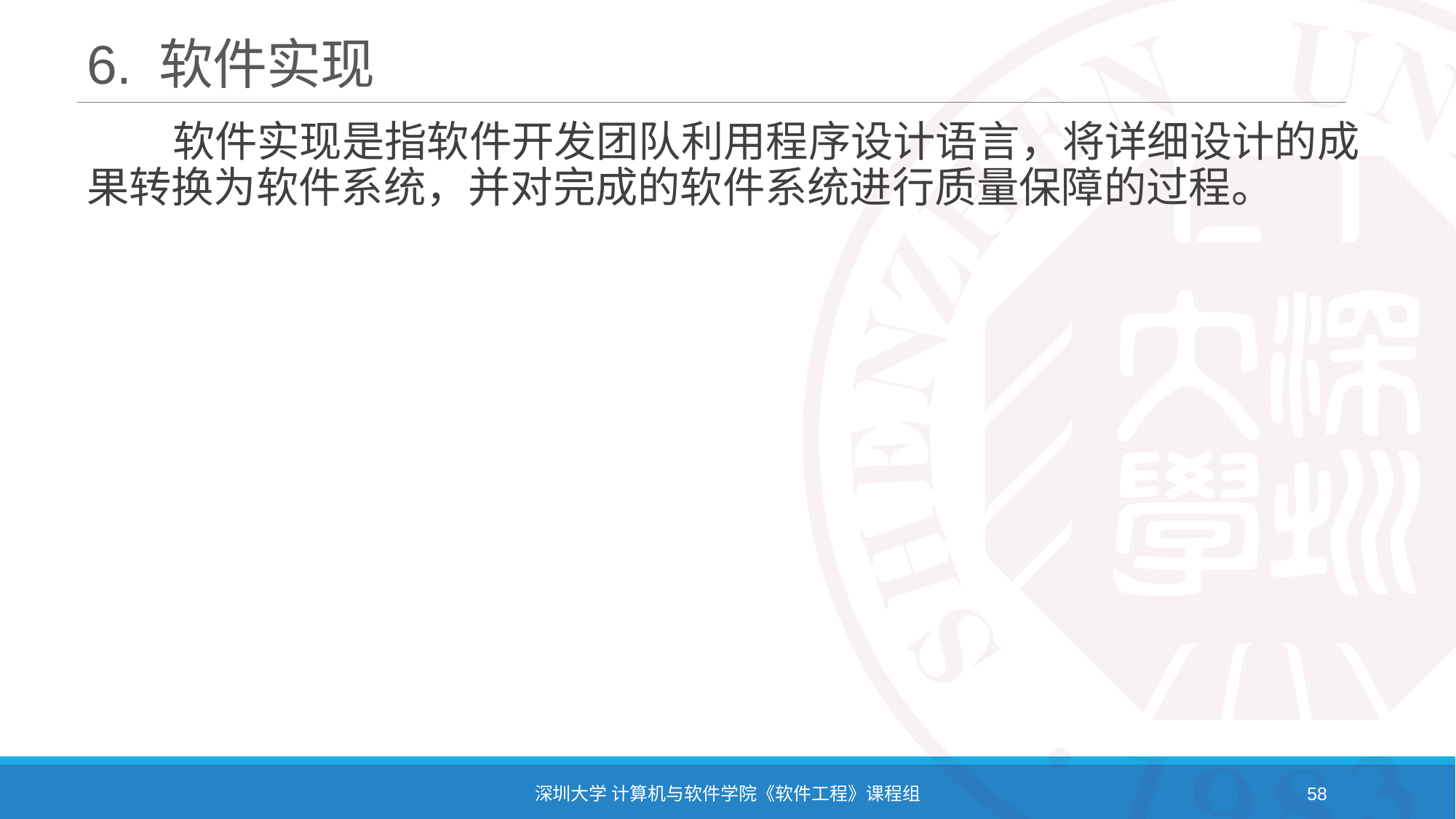

# 6. 软件实现
        软件实现是指软件开发团队利用程序设计语言，将详细设计的成果转换为软件系统，并对完成的软件系统进行质量保障的过程。
深圳大学 计算机与软件学院《软件工程》课程组
58